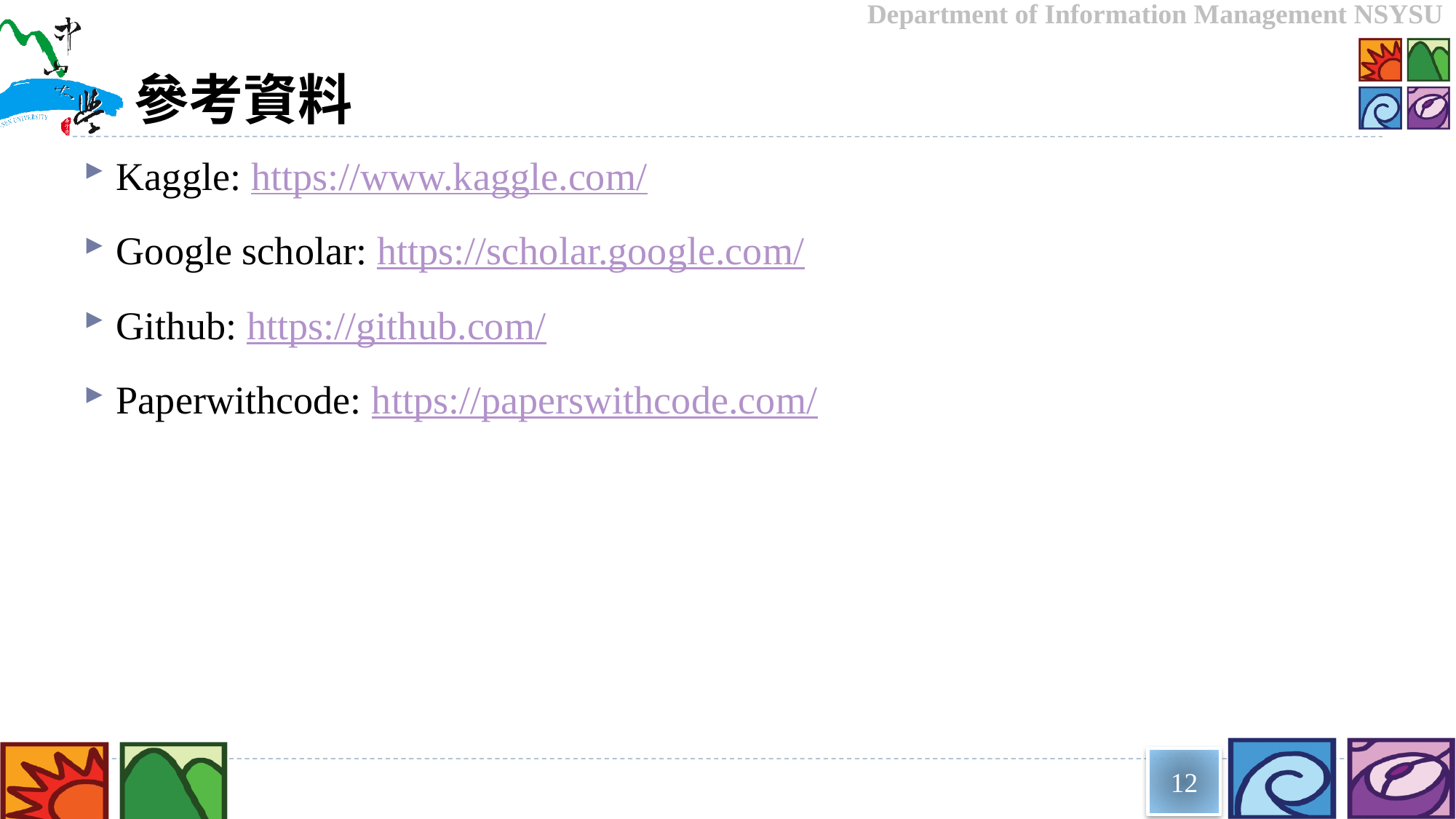

# 參考資料
Kaggle: https://www.kaggle.com/
Google scholar: https://scholar.google.com/
Github: https://github.com/
Paperwithcode: https://paperswithcode.com/